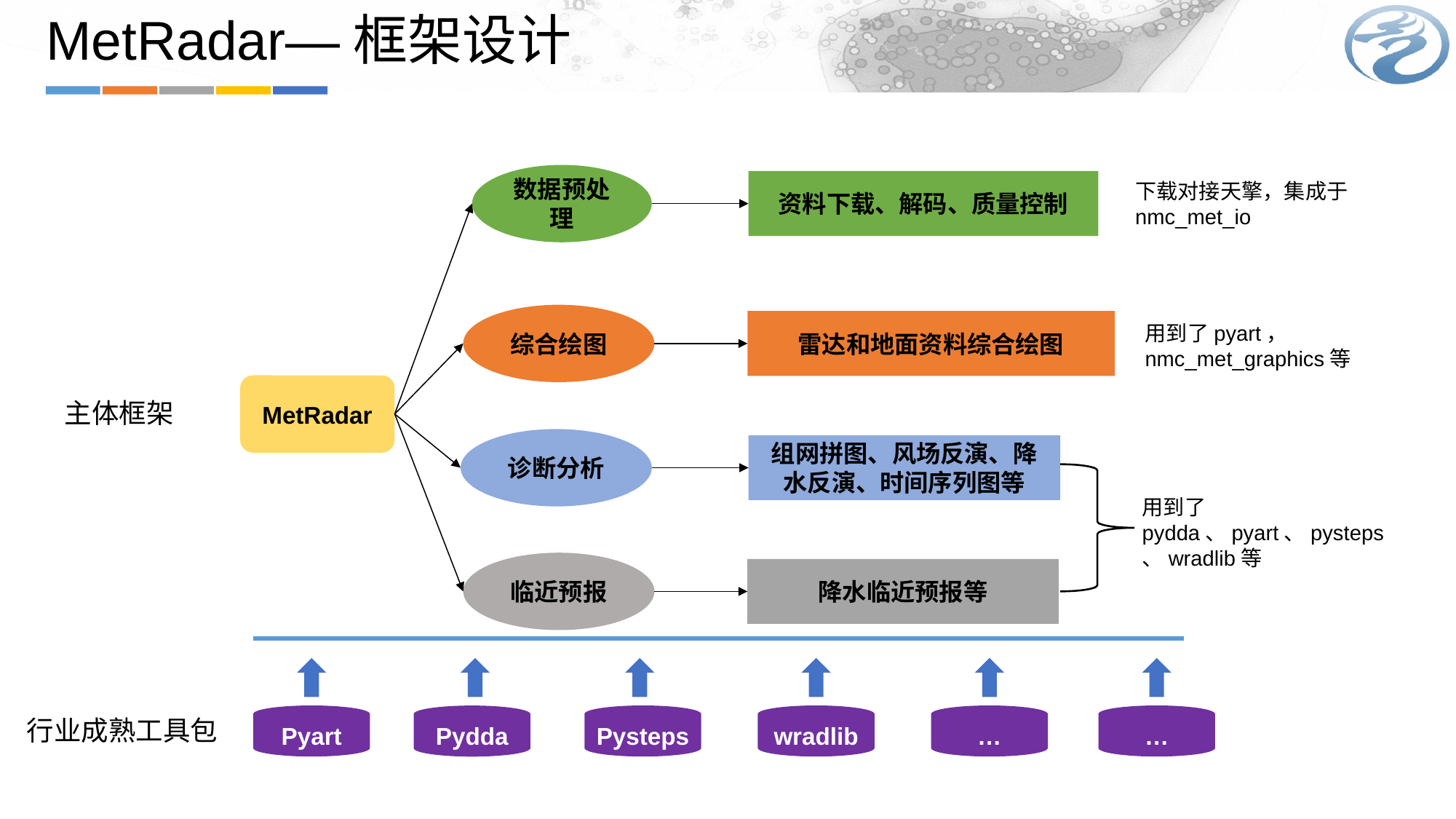

MetRadar—框架设计
数据预处理
资料下载、解码、质量控制
综合绘图
雷达和地面资料综合绘图
MetRadar
诊断分析
组网拼图、风场反演、降水反演、时间序列图等
临近预报
降水临近预报等

Pyart
Pysteps
wradlib
…
…
Pydda
下载对接天擎，集成于
nmc_met_io
用到了pyart，
nmc_met_graphics等
主体框架

用到了pydda、pyart、pysteps、wradlib等
行业成熟工具包